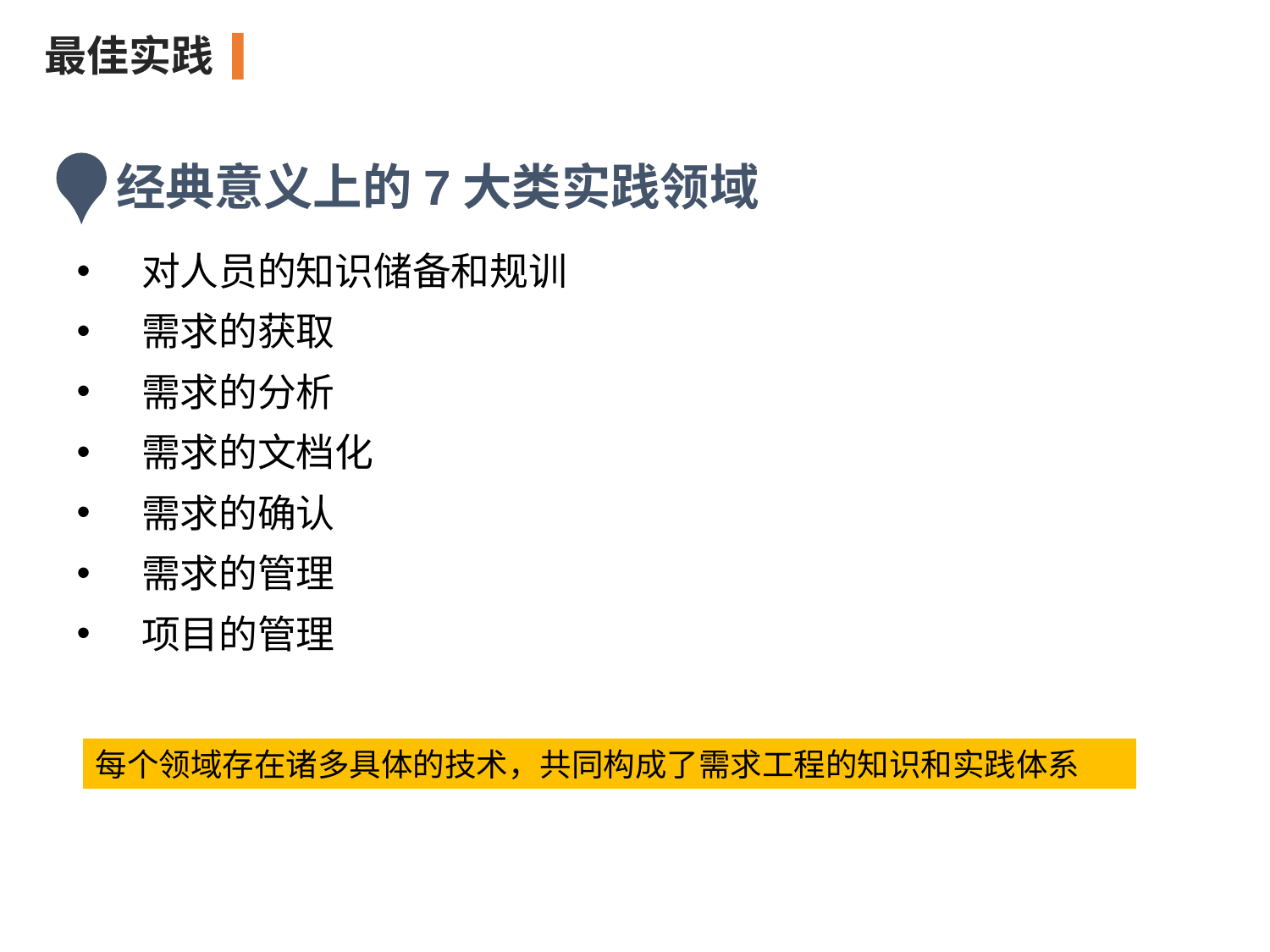

最佳实践

经典意义上的7大类实践领域

对人员的知识储备和规训
需求的获取
需求的分析
需求的文档化
需求的确认
需求的管理
项目的管理
每个领域存在诸多具体的技术，共同构成了需求工程的知识和实践体系